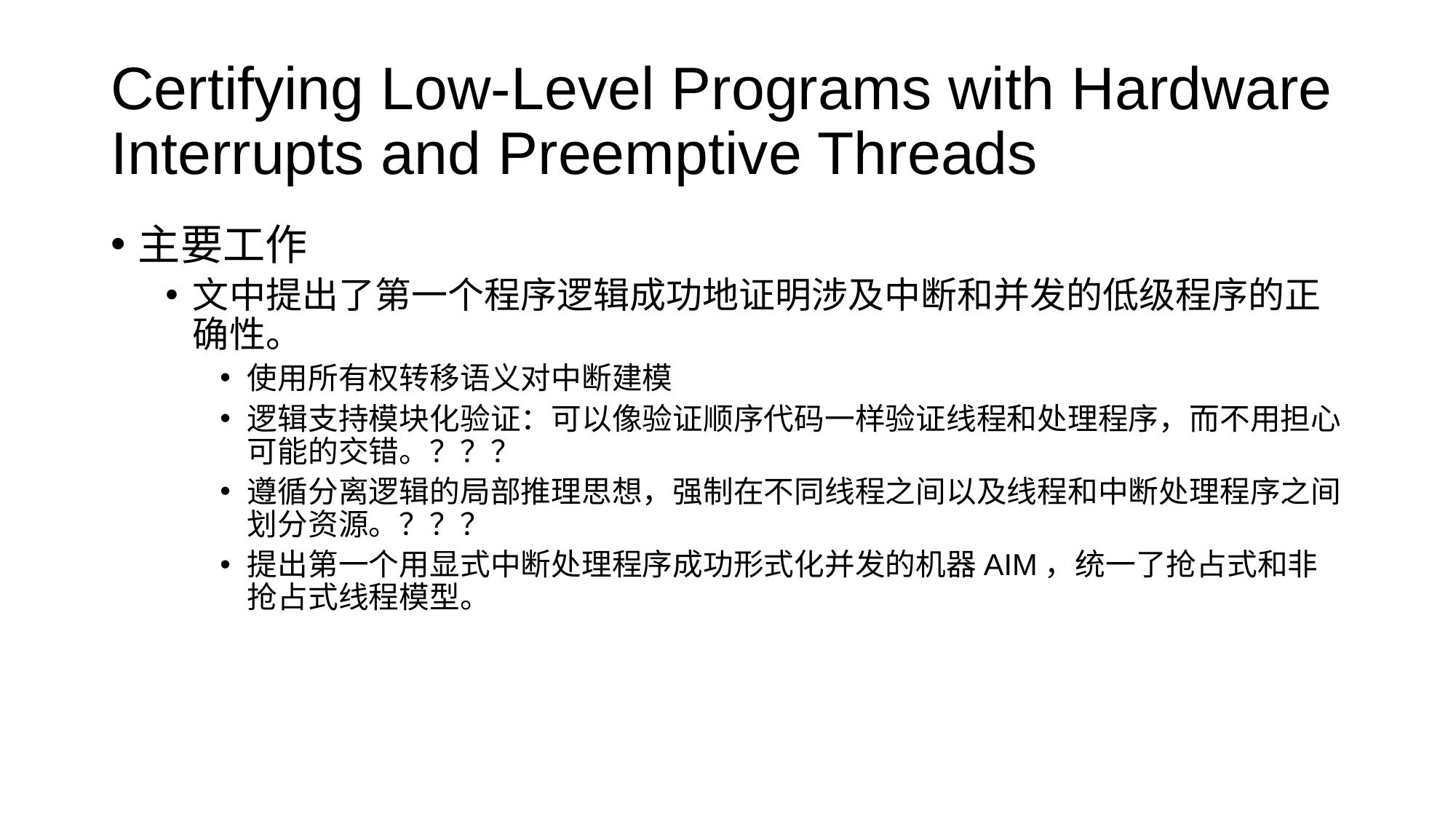

# Certifying Low-Level Programs with Hardware Interrupts and Preemptive Threads
主要工作
文中提出了第一个程序逻辑成功地证明涉及中断和并发的低级程序的正确性。
使用所有权转移语义对中断建模
逻辑支持模块化验证：可以像验证顺序代码一样验证线程和处理程序，而不用担心可能的交错。？？？
遵循分离逻辑的局部推理思想，强制在不同线程之间以及线程和中断处理程序之间划分资源。？？？
提出第一个用显式中断处理程序成功形式化并发的机器AIM，统一了抢占式和非抢占式线程模型。